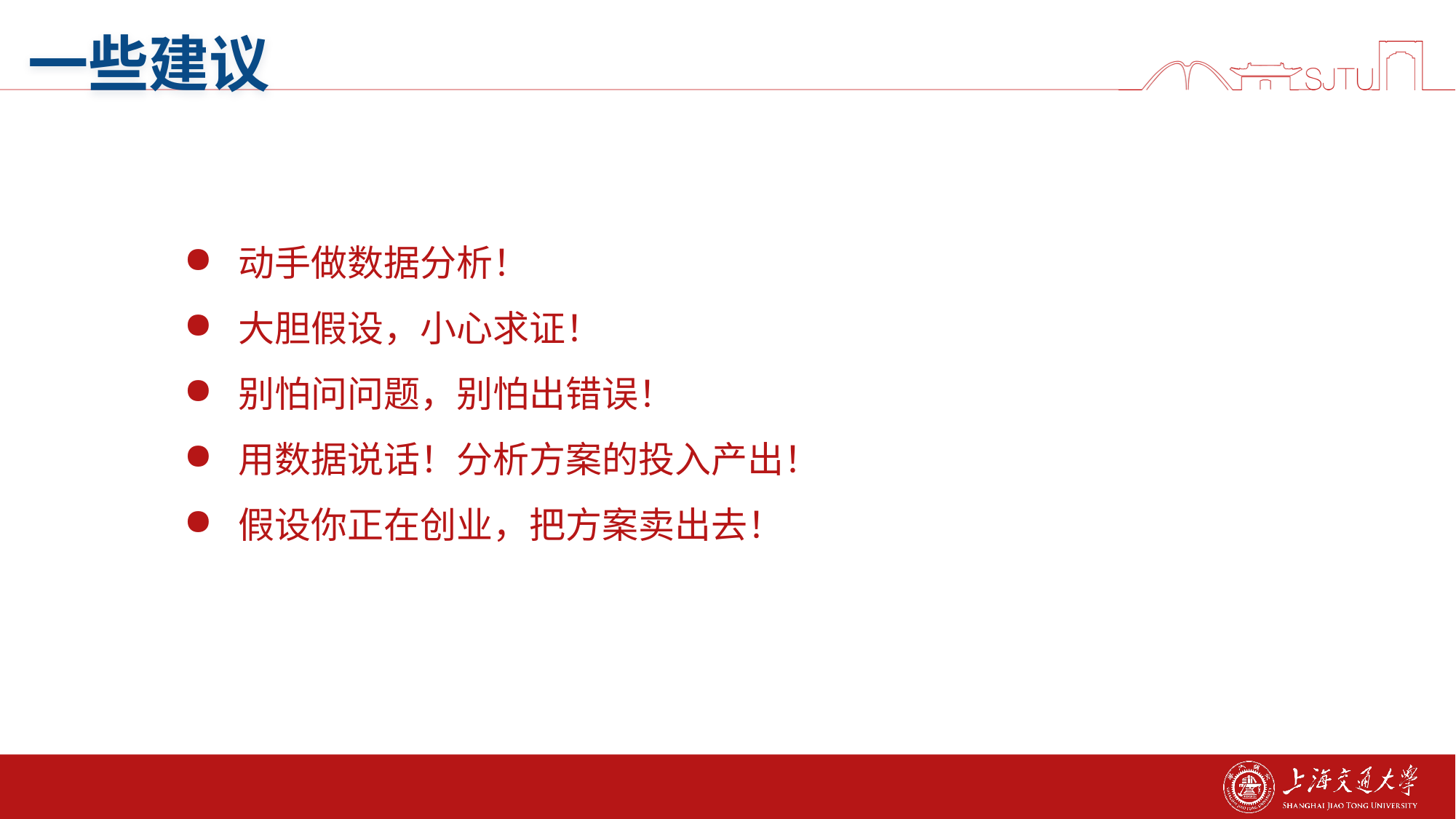

# 一些建议
动手做数据分析！
大胆假设，小心求证！
别怕问问题，别怕出错误！
用数据说话！分析方案的投入产出！
假设你正在创业，把方案卖出去！